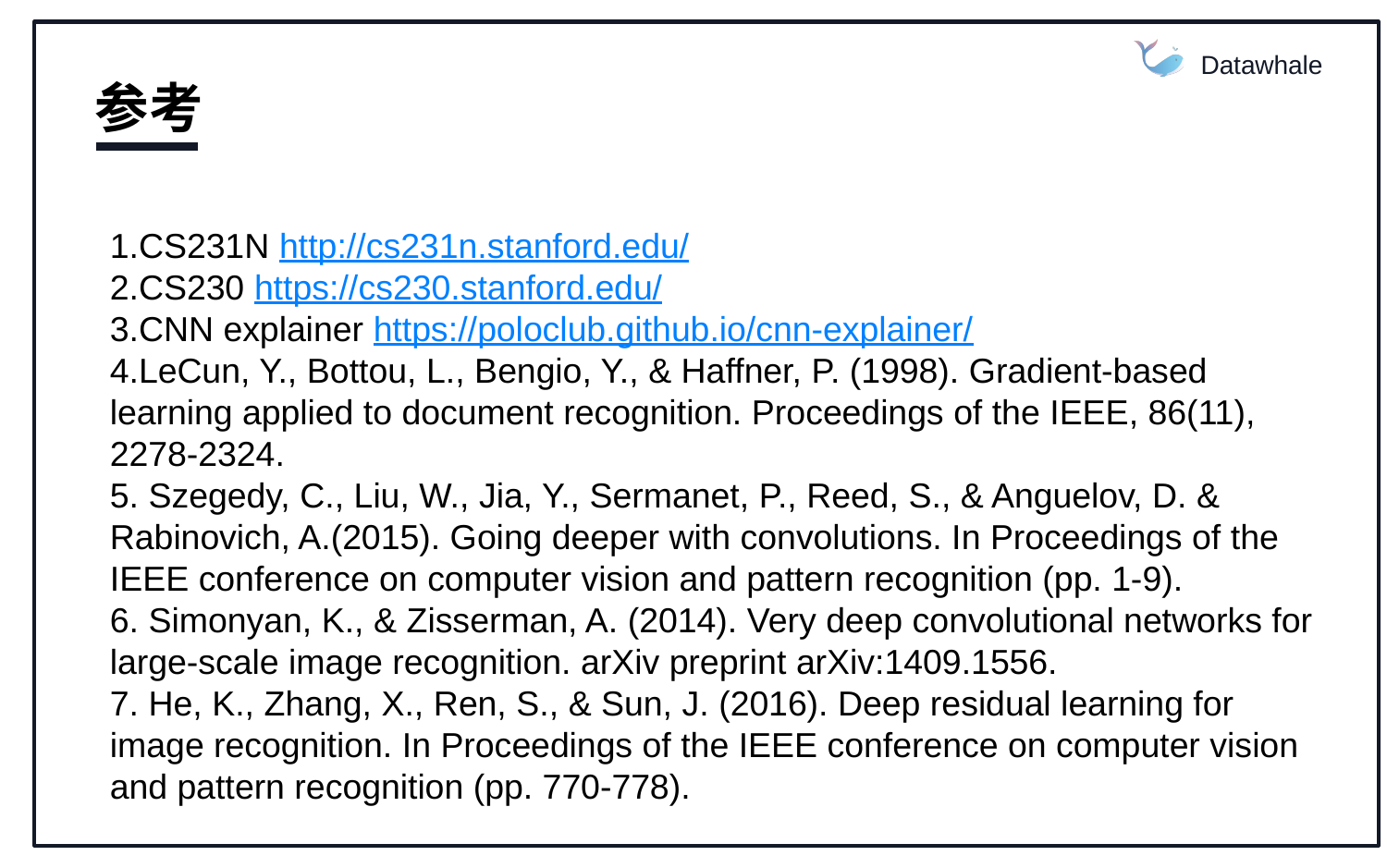

Datawhale
#
参考
1.CS231N http://cs231n.stanford.edu/
2.CS230 https://cs230.stanford.edu/
3.CNN explainer https://poloclub.github.io/cnn-explainer/
4.LeCun, Y., Bottou, L., Bengio, Y., & Haffner, P. (1998). Gradient-based learning applied to document recognition. Proceedings of the IEEE, 86(11), 2278-2324.
5. Szegedy, C., Liu, W., Jia, Y., Sermanet, P., Reed, S., & Anguelov, D. & Rabinovich, A.(2015). Going deeper with convolutions. In Proceedings of the IEEE conference on computer vision and pattern recognition (pp. 1-9).
6. Simonyan, K., & Zisserman, A. (2014). Very deep convolutional networks for large-scale image recognition. arXiv preprint arXiv:1409.1556.
7. He, K., Zhang, X., Ren, S., & Sun, J. (2016). Deep residual learning for image recognition. In Proceedings of the IEEE conference on computer vision and pattern recognition (pp. 770-778).